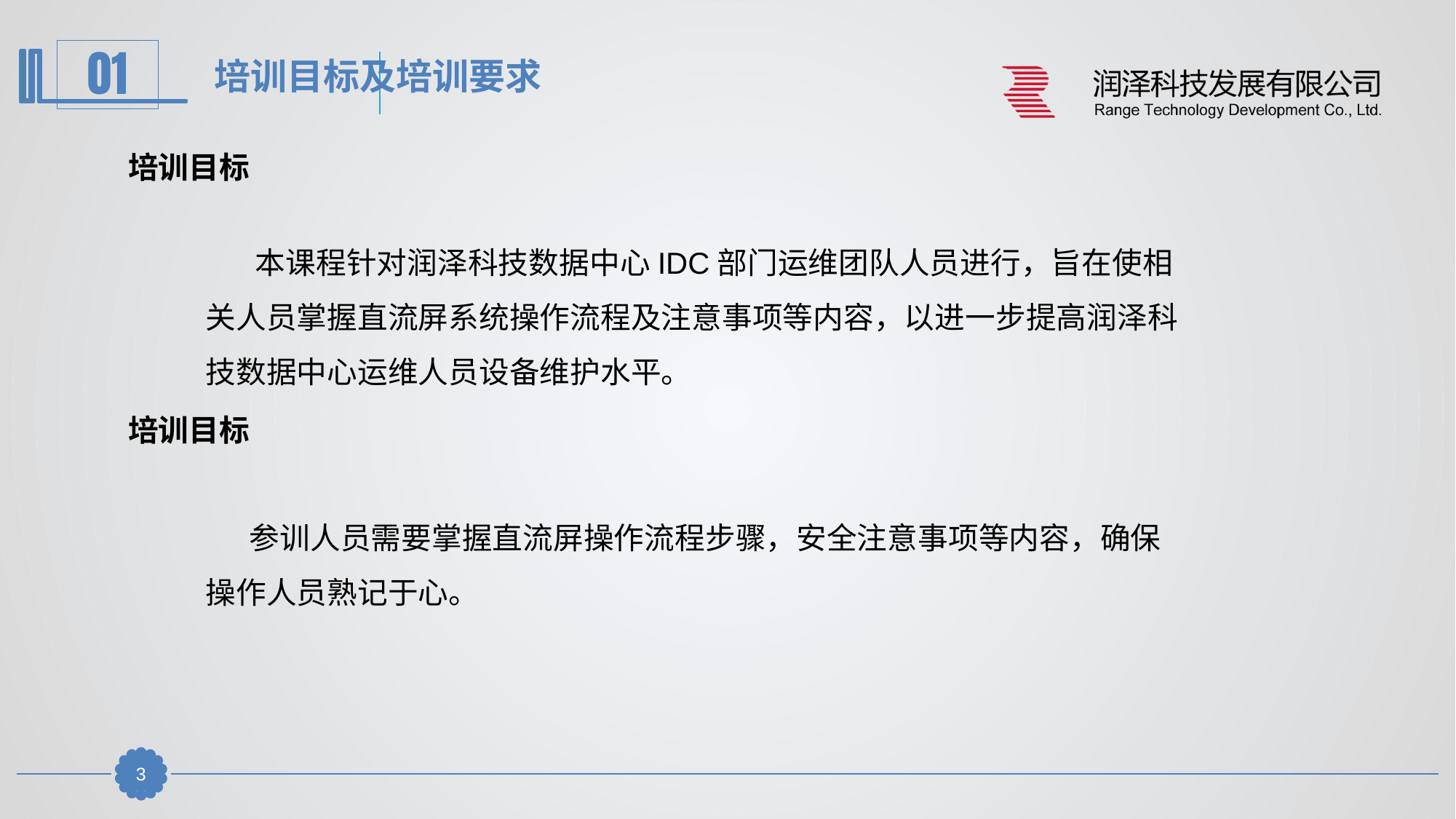

培训目标及培训要求
培训目标
       本课程针对润泽科技数据中心IDC部门运维团队人员进行，旨在使相关人员掌握直流屏系统操作流程及注意事项等内容，以进一步提高润泽科技数据中心运维人员设备维护水平。
培训目标
       参训人员需要掌握直流屏操作流程步骤，安全注意事项等内容，确保操作人员熟记于心。
3